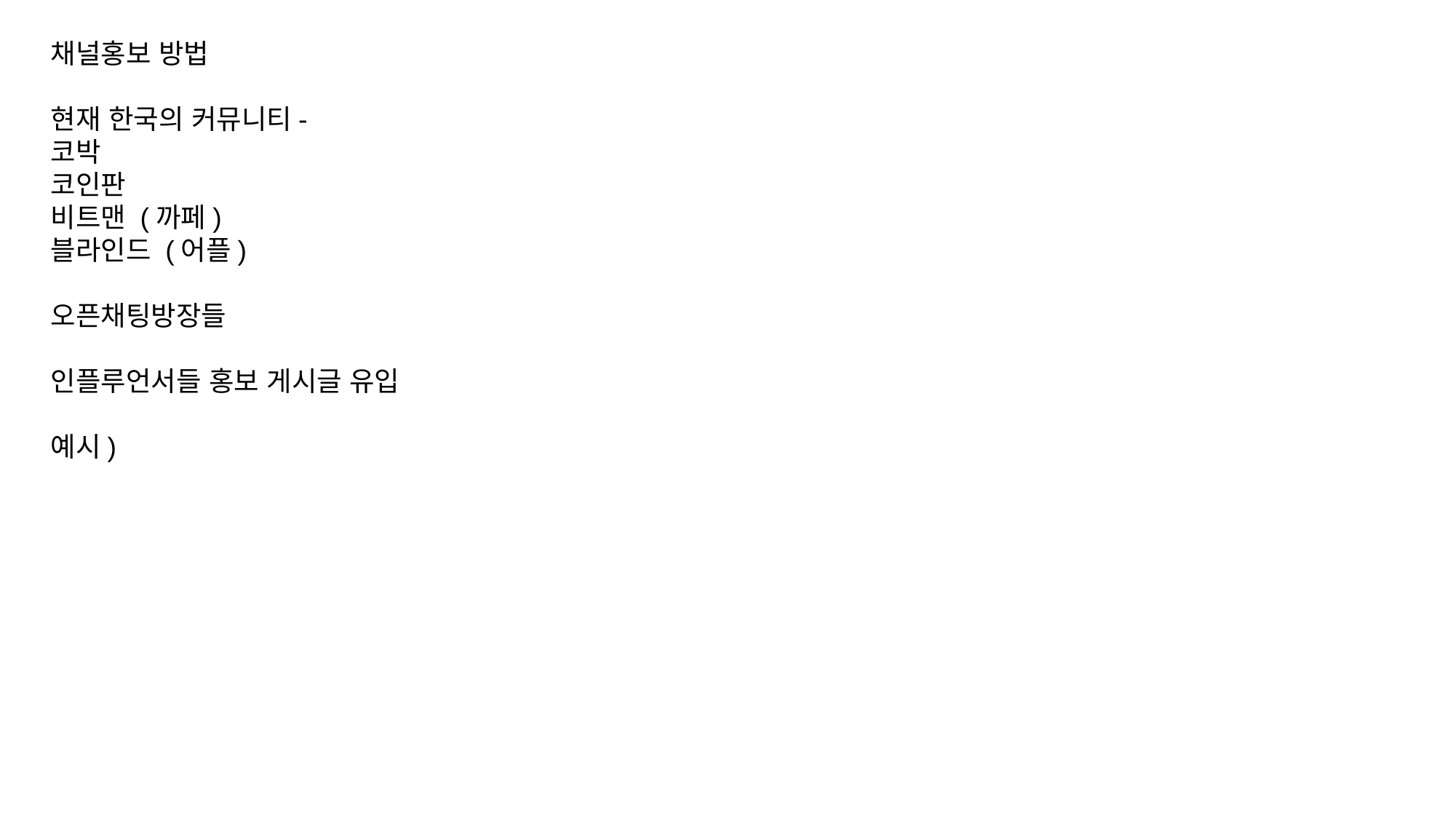

채널홍보 방법

현재 한국의 커뮤니티-
코박
코인판
비트맨 (까페)
블라인드 (어플)

오픈채팅방장들

인플루언서들 홍보 게시글 유입
예시)